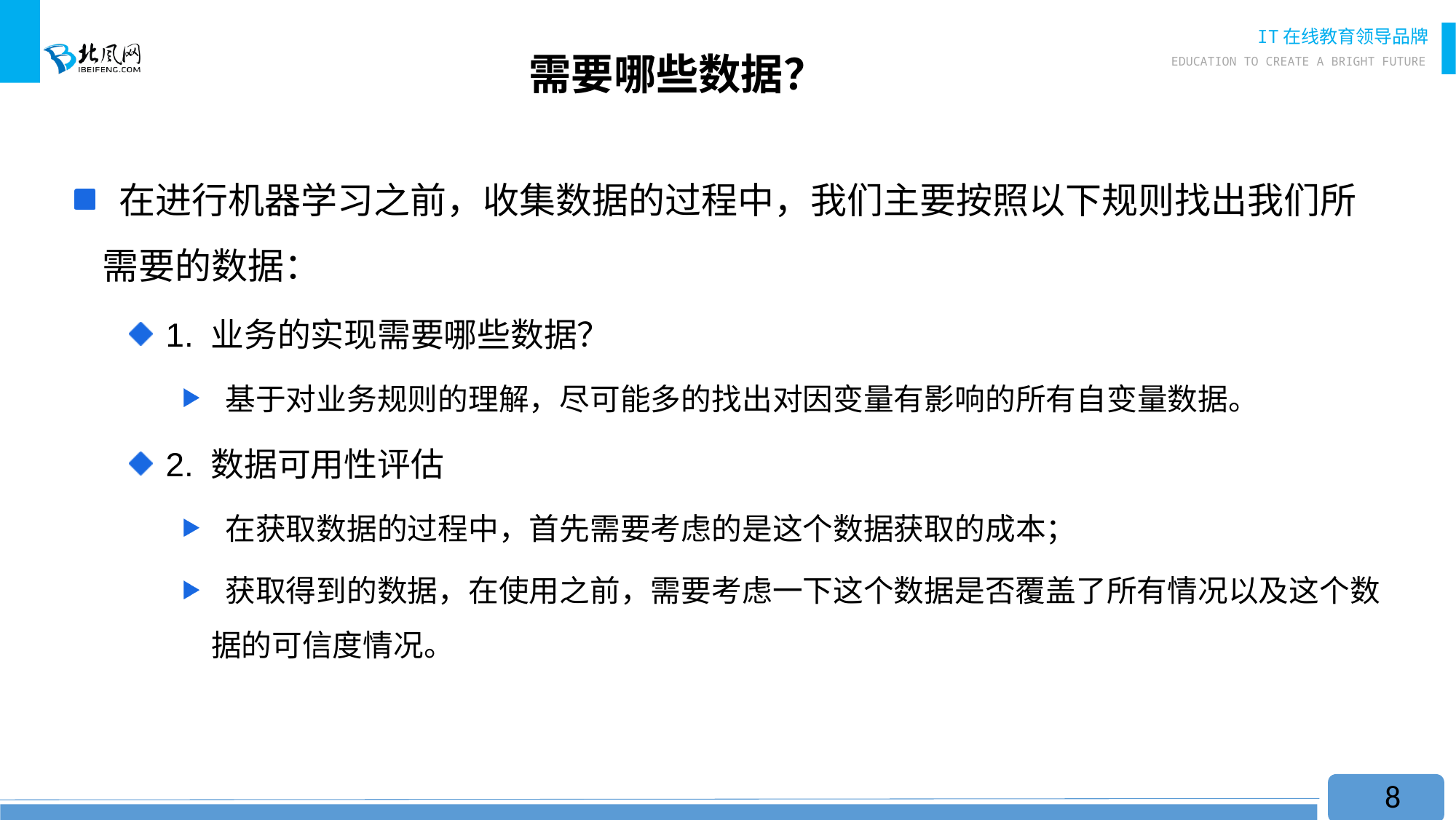

# 需要哪些数据？
 在进行机器学习之前，收集数据的过程中，我们主要按照以下规则找出我们所需要的数据：
 1. 业务的实现需要哪些数据？
 基于对业务规则的理解，尽可能多的找出对因变量有影响的所有自变量数据。
 2. 数据可用性评估
 在获取数据的过程中，首先需要考虑的是这个数据获取的成本；
 获取得到的数据，在使用之前，需要考虑一下这个数据是否覆盖了所有情况以及这个数据的可信度情况。